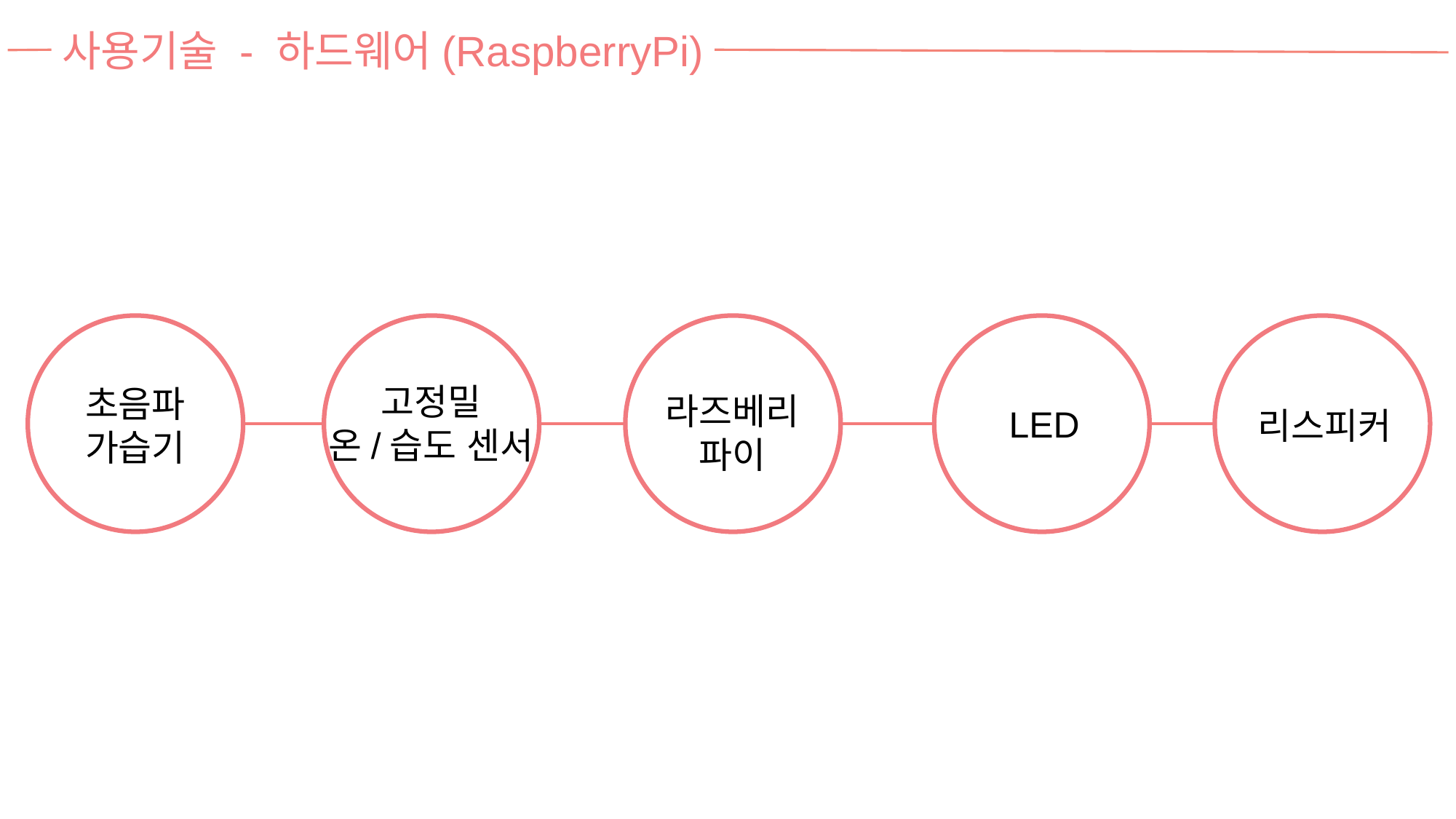

사용기술 - 하드웨어(RaspberryPi)

고정밀
온/습도 센서
초음파
가습기
라즈베리
파이
LED
리스피커